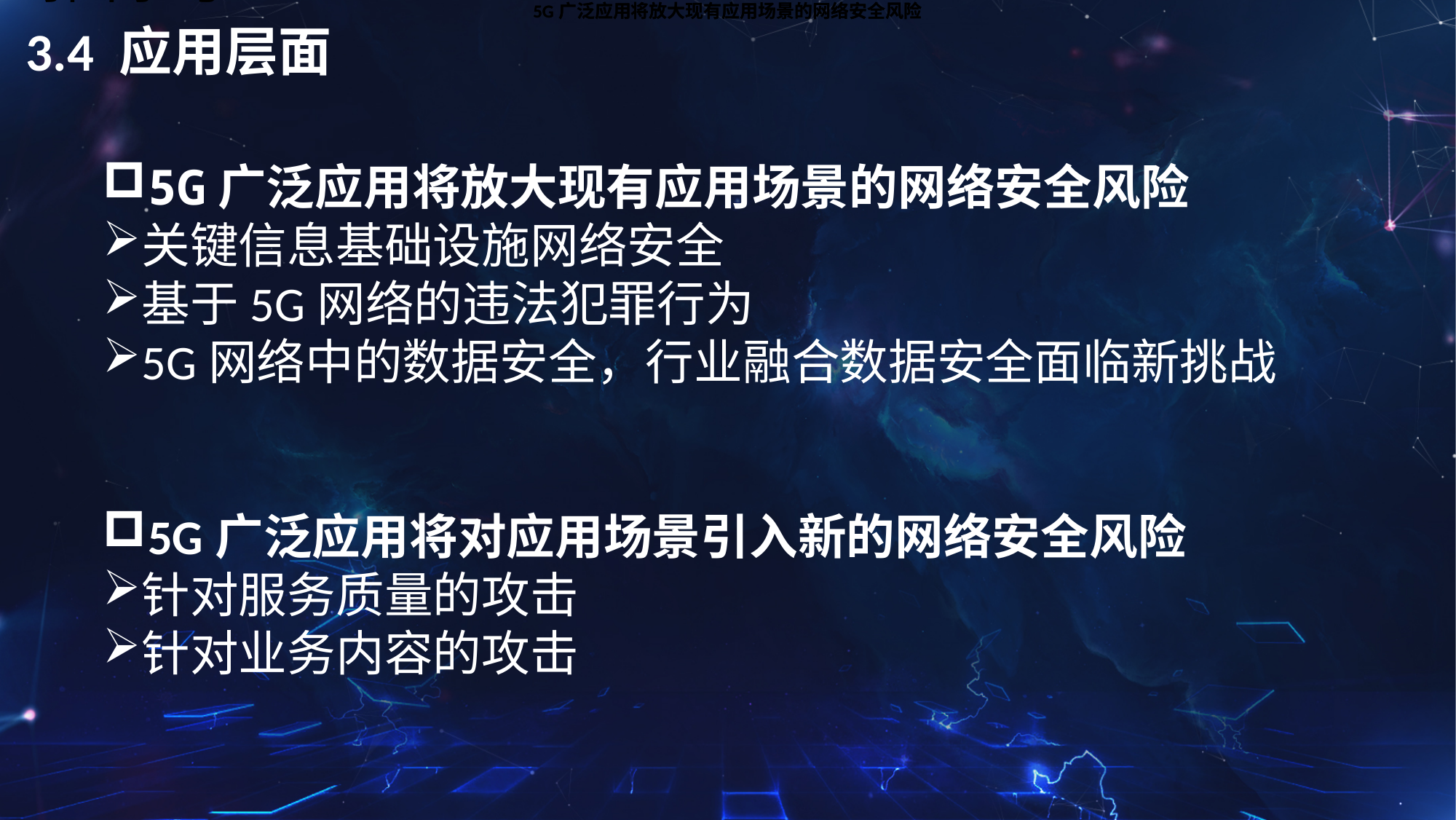

5G广泛应用将放大现有应用场景的网络安全风险

5G广泛应用将放大现有应用场景的网络安全风险

# 3.4 应用层面
5G广泛应用将放大现有应用场景的网络安全风险
关键信息基础设施网络安全
基于5G网络的违法犯罪行为
5G网络中的数据安全，行业融合数据安全面临新挑战

5G广泛应用将对应用场景引入新的网络安全风险
针对服务质量的攻击
针对业务内容的攻击